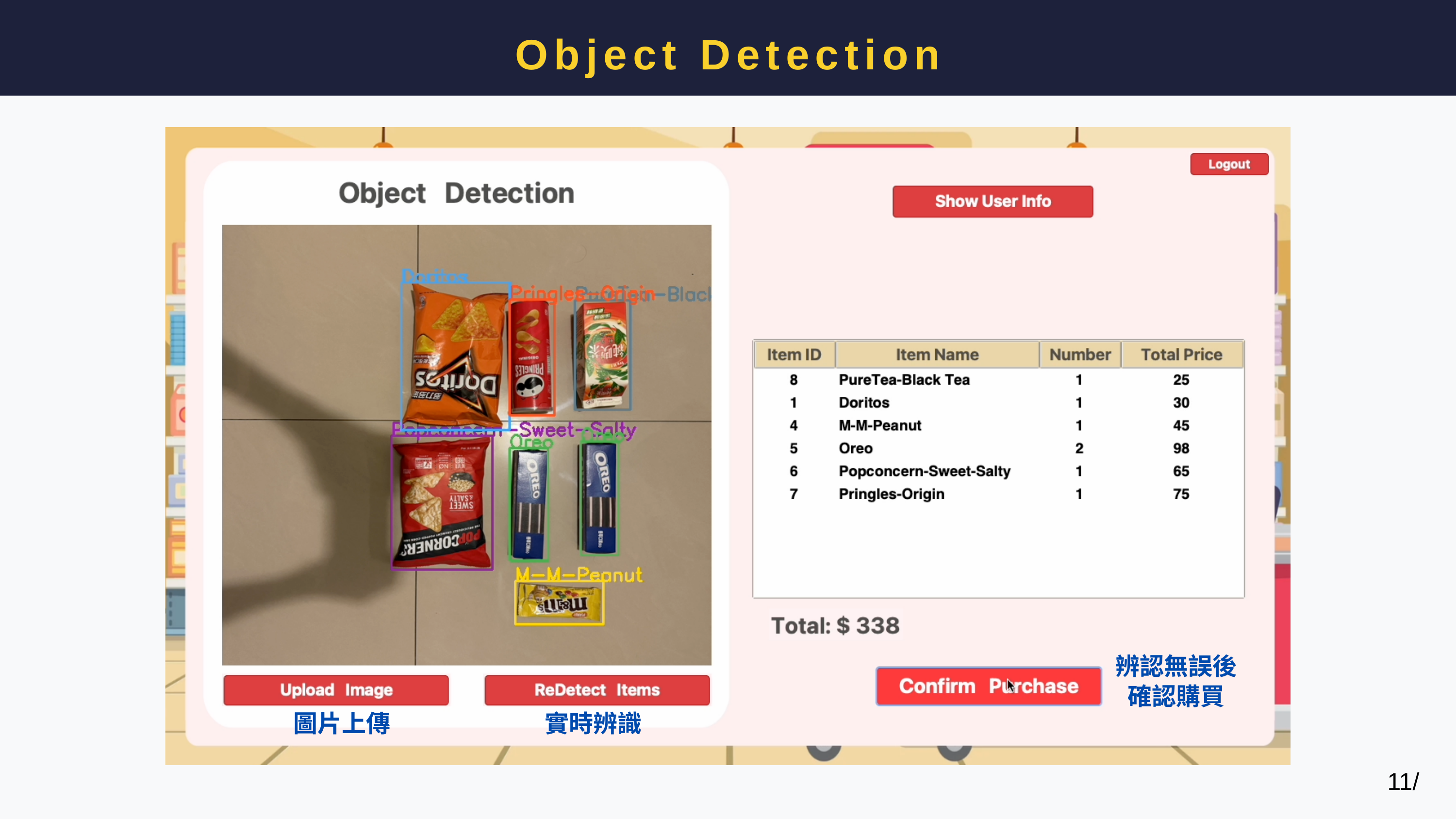

Object Detection

辨認無誤後
確認購買
圖片上傳
實時辨識
11/